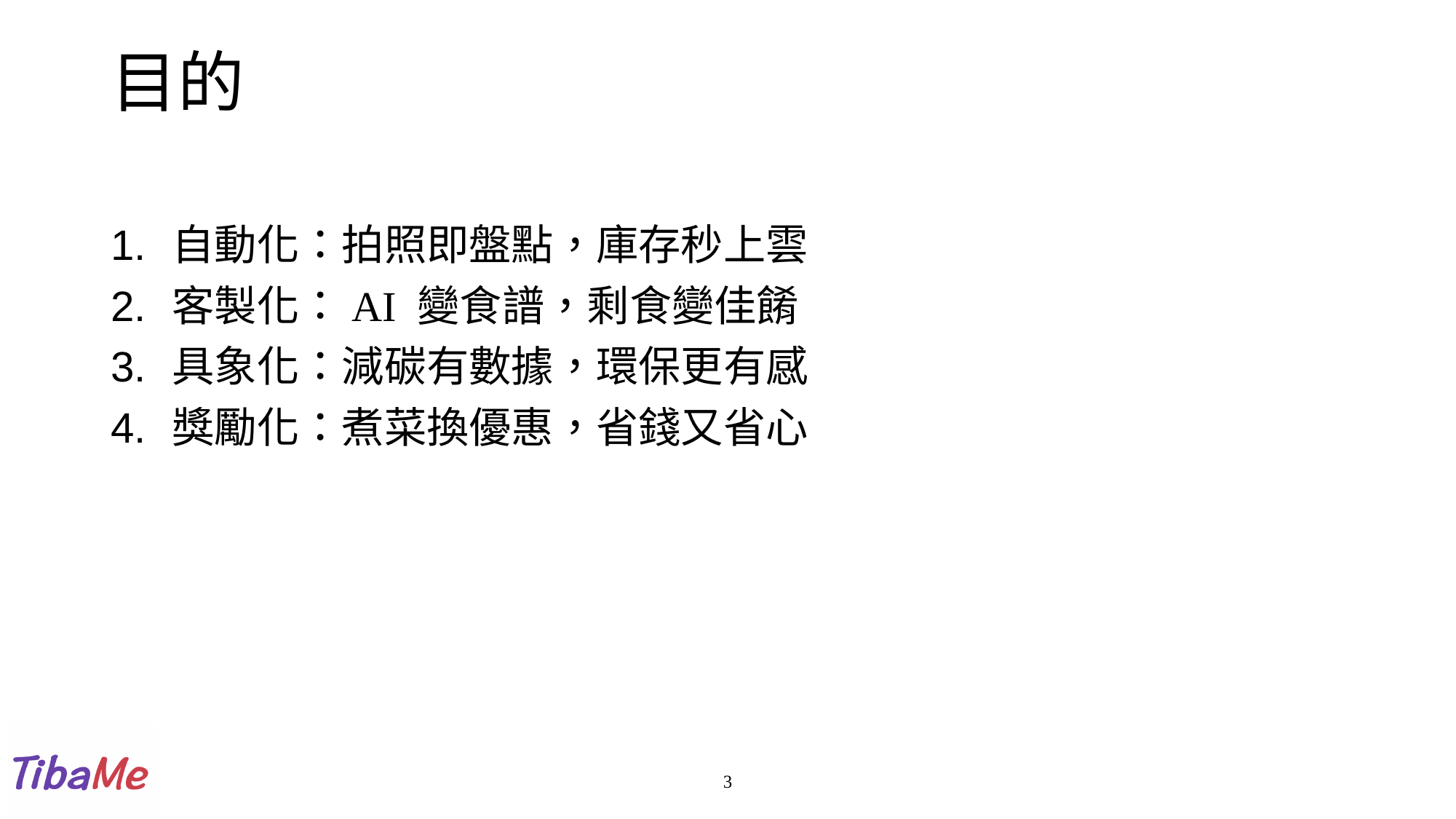

# 目的
自動化：拍照即盤點，庫存秒上雲
客製化：AI 變食譜，剩食變佳餚
具象化：減碳有數據，環保更有感
獎勵化：煮菜換優惠，省錢又省心

3